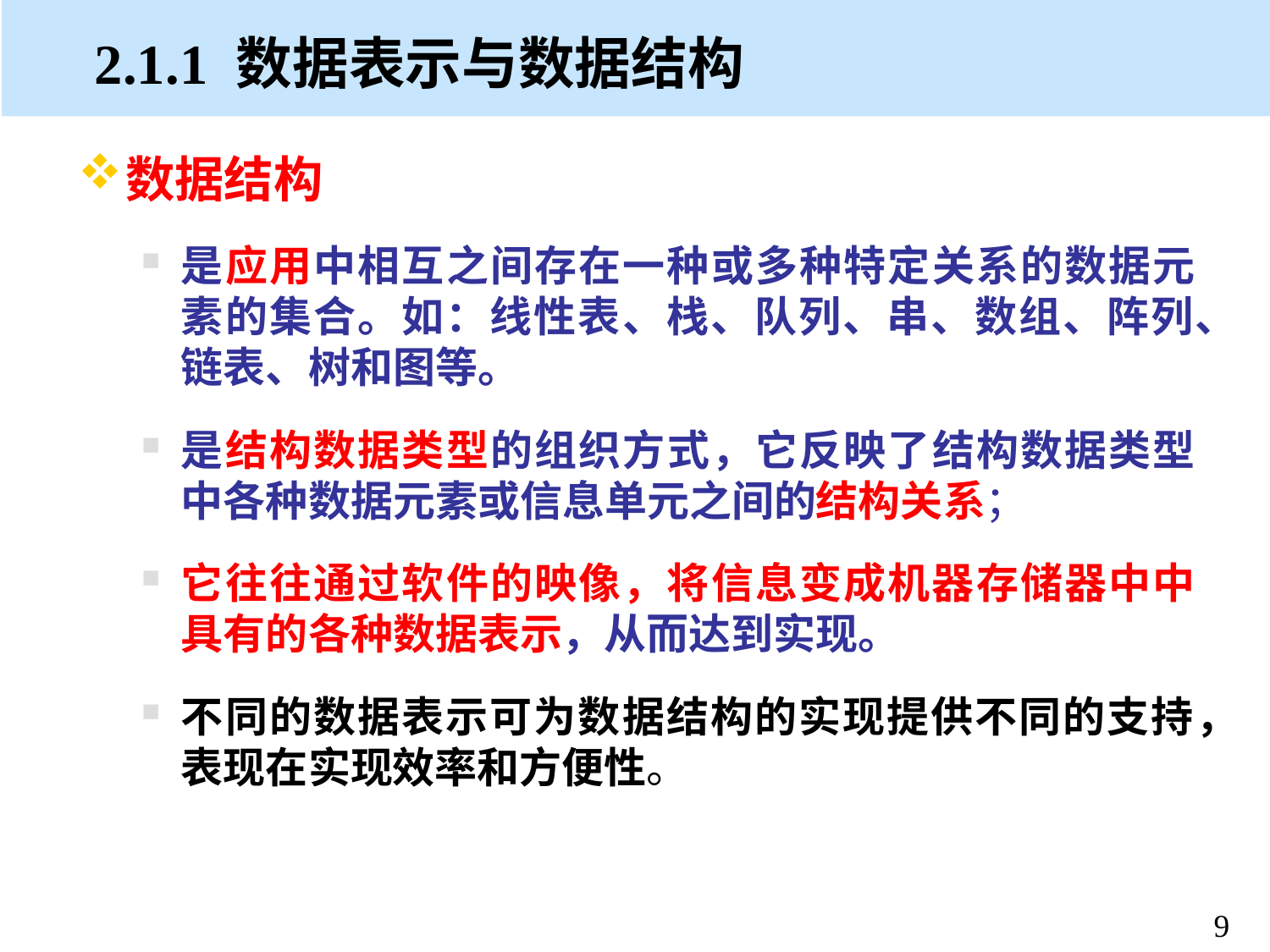

# 2.1.1 数据表示与数据结构
数据结构
是应用中相互之间存在一种或多种特定关系的数据元素的集合。如：线性表、栈、队列、串、数组、阵列、链表、树和图等。
是结构数据类型的组织方式，它反映了结构数据类型中各种数据元素或信息单元之间的结构关系；
它往往通过软件的映像，将信息变成机器存储器中中具有的各种数据表示，从而达到实现。
不同的数据表示可为数据结构的实现提供不同的支持，表现在实现效率和方便性。